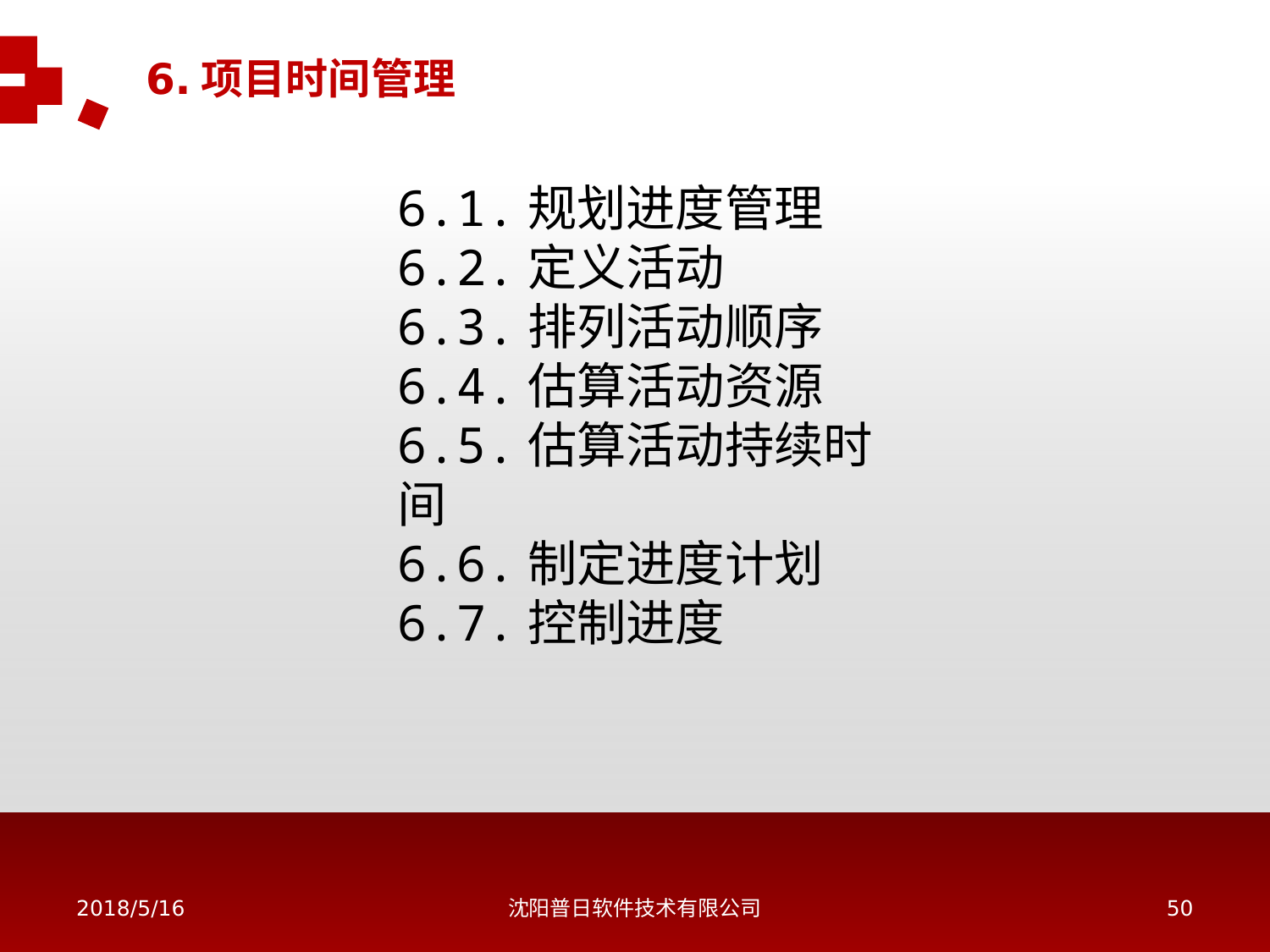

6.项目时间管理
6.1.规划进度管理
6.2.定义活动
6.3.排列活动顺序
6.4.估算活动资源
6.5.估算活动持续时间
6.6.制定进度计划
6.7.控制进度
2018/5/16
沈阳普日软件技术有限公司
50